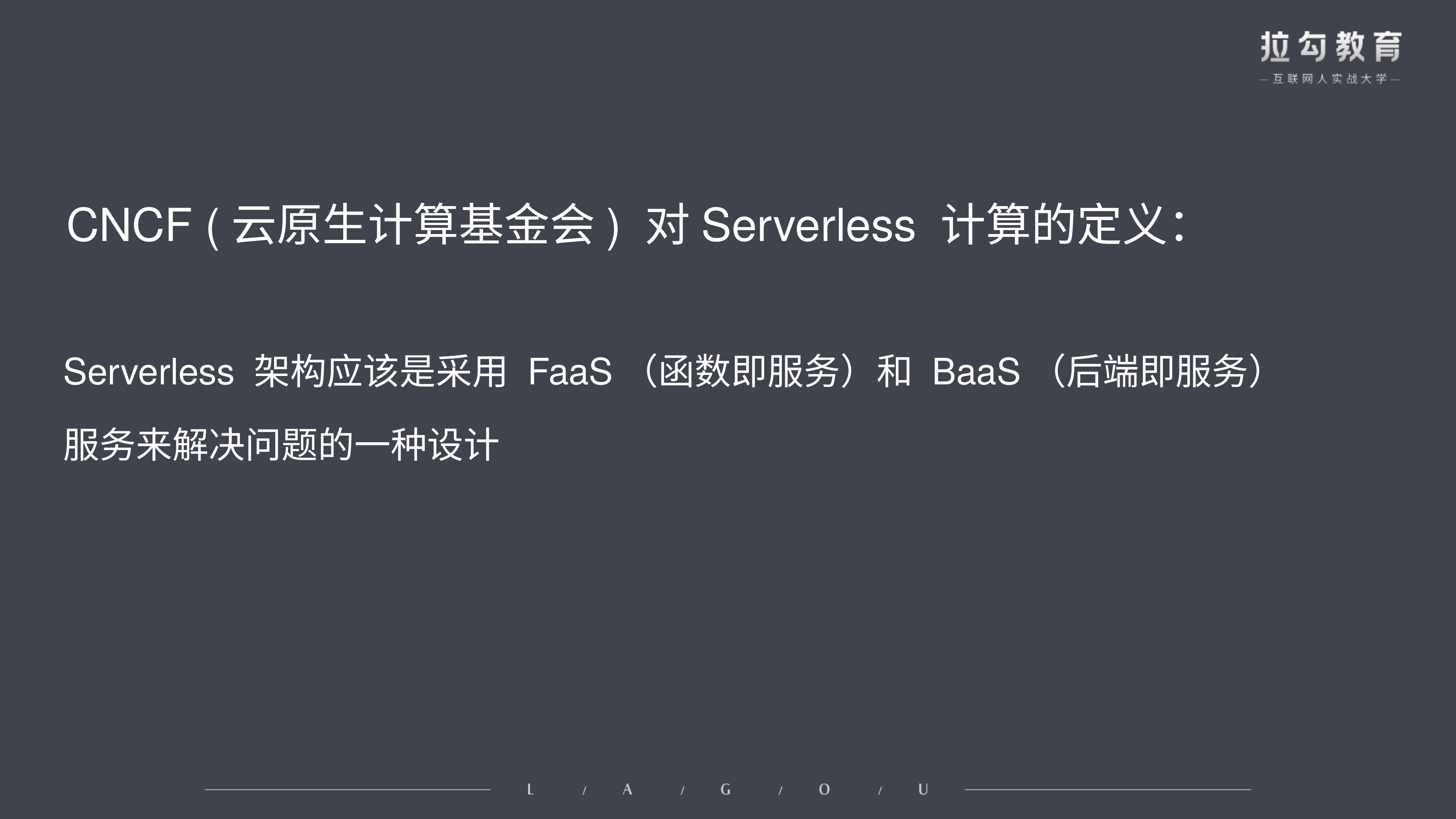

CNCF (云原生计算基金会) 对Serverless 计算的定义：
Serverless 架构应该是采用 FaaS（函数即服务）和 BaaS（后端即服务）
服务来解决问题的一种设计